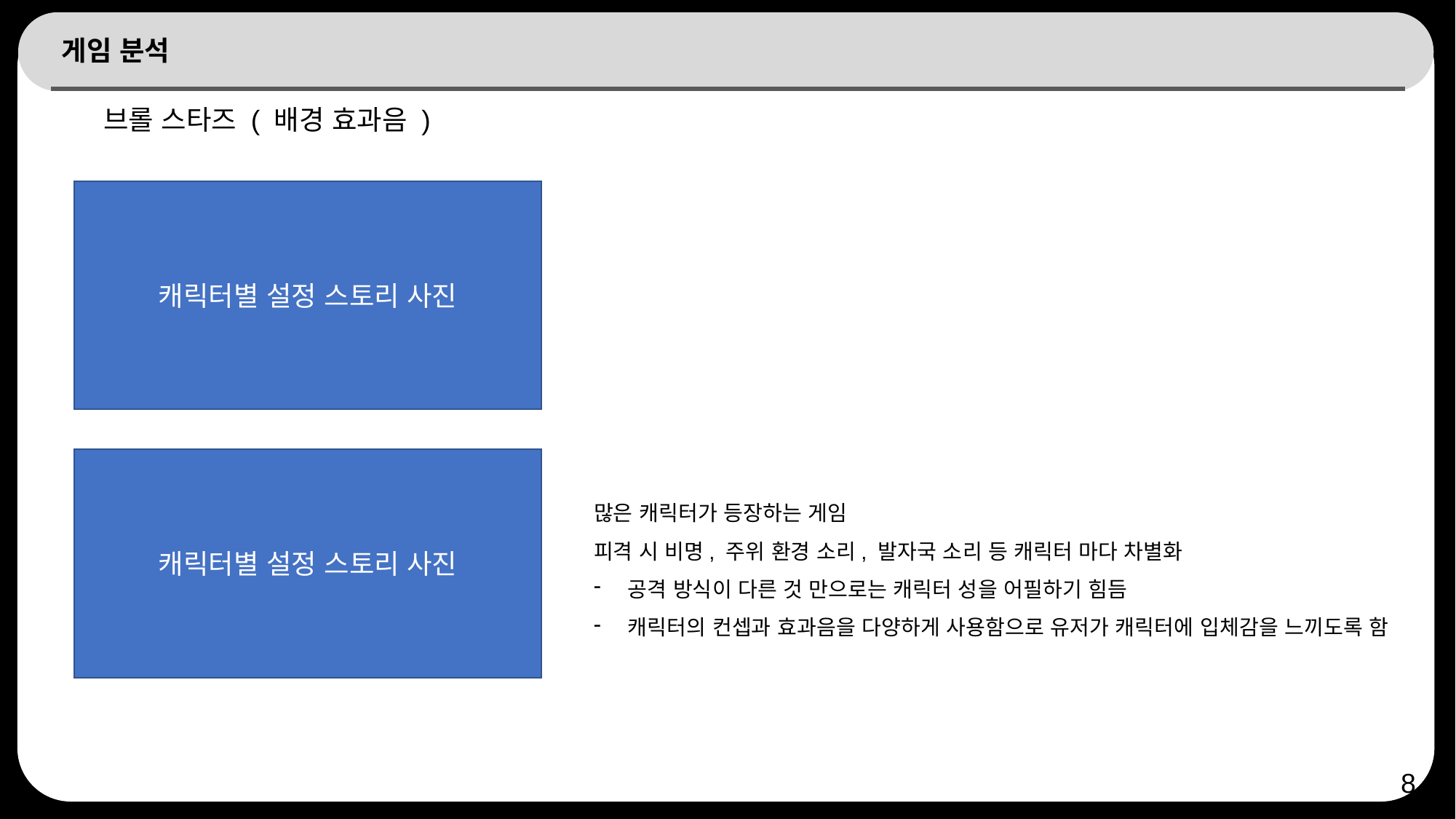

# 게임 분석
브롤 스타즈 ( 배경 효과음 )
캐릭터별 설정 스토리 사진
캐릭터별 설정 스토리 사진
많은 캐릭터가 등장하는 게임
피격 시 비명, 주위 환경 소리, 발자국 소리 등 캐릭터 마다 차별화
공격 방식이 다른 것 만으로는 캐릭터 성을 어필하기 힘듬
캐릭터의 컨셉과 효과음을 다양하게 사용함으로 유저가 캐릭터에 입체감을 느끼도록 함
8